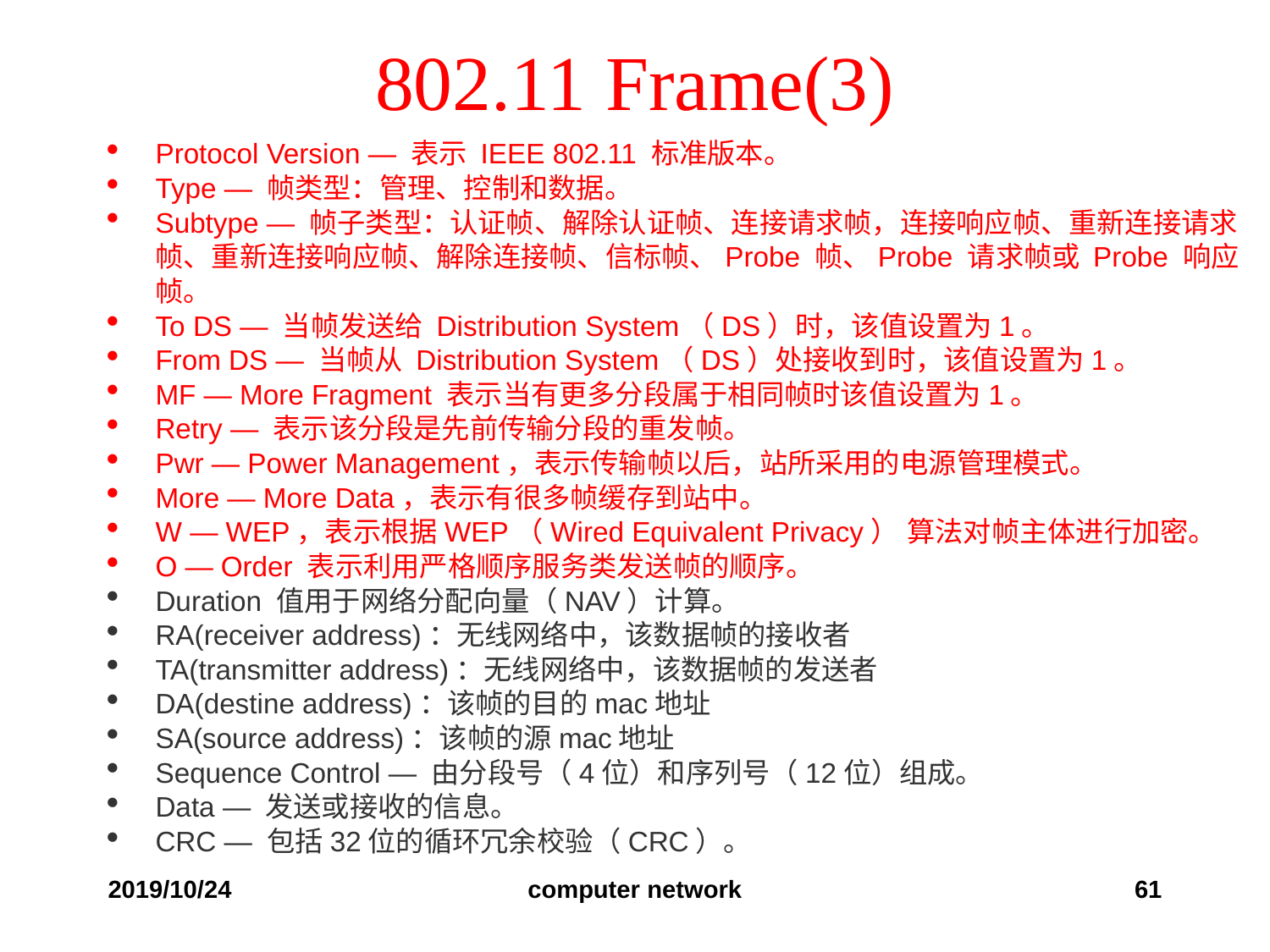

# 802.11 Frame(3)
Protocol Version ― 表示 IEEE 802.11 标准版本。
Type ― 帧类型：管理、控制和数据。
Subtype ― 帧子类型：认证帧、解除认证帧、连接请求帧，连接响应帧、重新连接请求帧、重新连接响应帧、解除连接帧、信标帧、Probe 帧、Probe 请求帧或 Probe 响应帧。
To DS ― 当帧发送给 Distribution System（DS）时，该值设置为1。
From DS ― 当帧从 Distribution System（DS）处接收到时，该值设置为1。
MF ― More Fragment 表示当有更多分段属于相同帧时该值设置为1。
Retry ― 表示该分段是先前传输分段的重发帧。
Pwr ― Power Management，表示传输帧以后，站所采用的电源管理模式。
More ― More Data，表示有很多帧缓存到站中。
W ― WEP，表示根据WEP（Wired Equivalent Privacy） 算法对帧主体进行加密。
O ― Order 表示利用严格顺序服务类发送帧的顺序。
Duration 值用于网络分配向量（NAV）计算。
RA(receiver address)：无线网络中，该数据帧的接收者
TA(transmitter address)：无线网络中，该数据帧的发送者
DA(destine address)：该帧的目的mac地址
SA(source address)：该帧的源mac地址
Sequence Control ― 由分段号（4位）和序列号（12位）组成。
Data ― 发送或接收的信息。
CRC ― 包括32位的循环冗余校验（CRC）。
2019/10/24
computer network
61